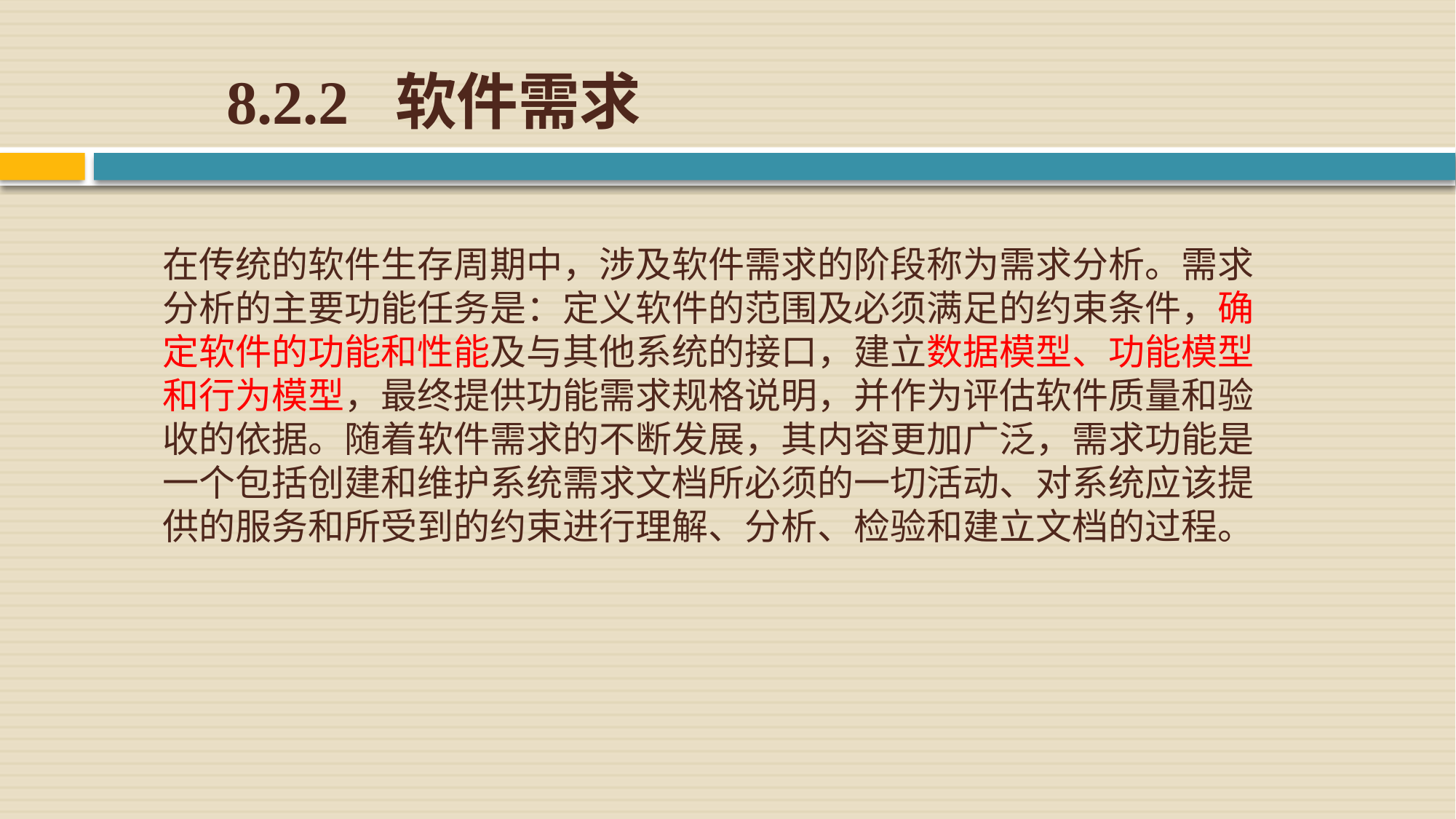

8.2.2  软件需求
# 在传统的软件生存周期中，涉及软件需求的阶段称为需求分析。需求分析的主要功能任务是：定义软件的范围及必须满足的约束条件，确定软件的功能和性能及与其他系统的接口，建立数据模型、功能模型和行为模型，最终提供功能需求规格说明，并作为评估软件质量和验收的依据。随着软件需求的不断发展，其内容更加广泛，需求功能是一个包括创建和维护系统需求文档所必须的一切活动、对系统应该提供的服务和所受到的约束进行理解、分析、检验和建立文档的过程。